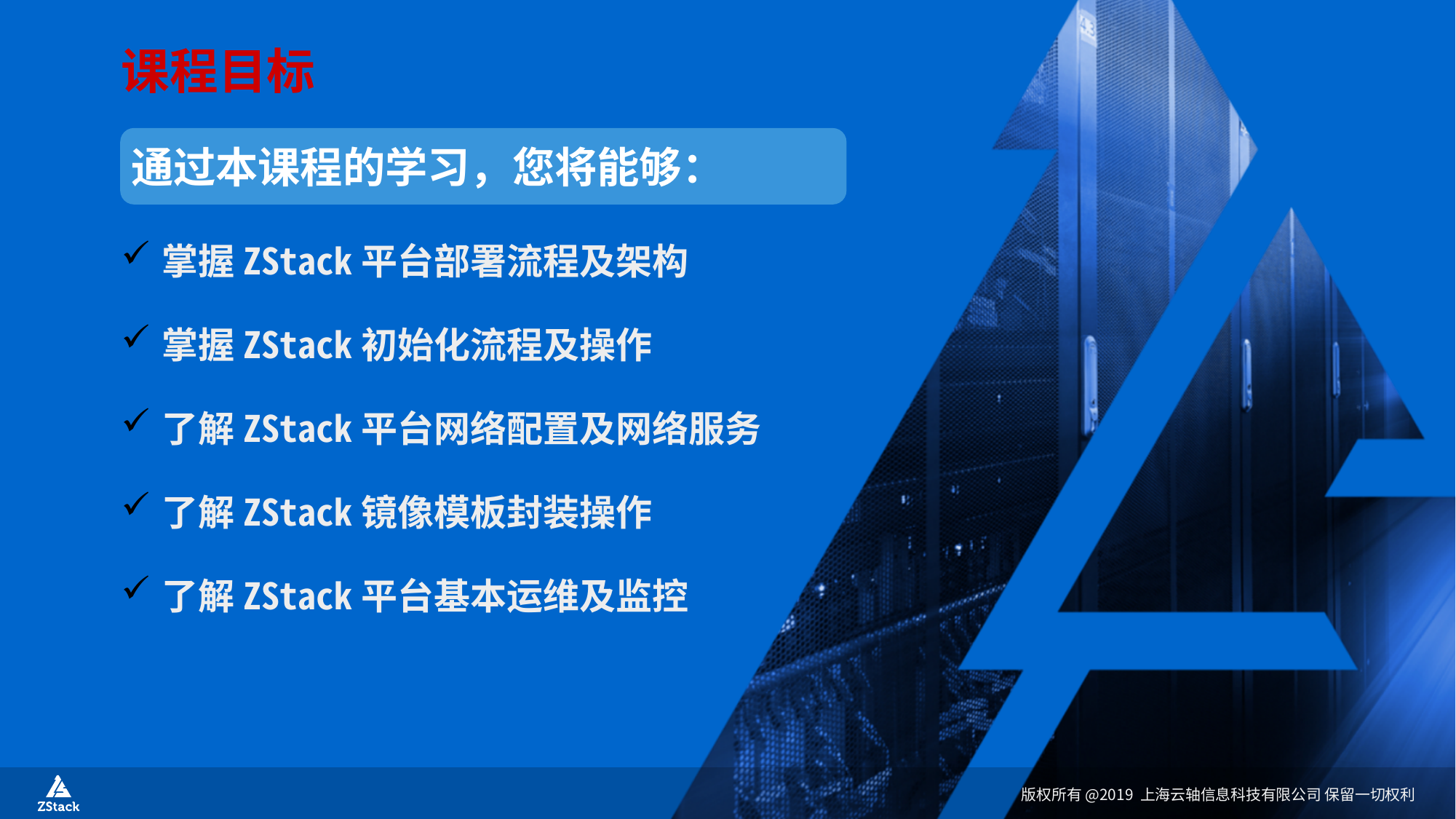

课程目标

通过本课程的学习，您将能够：
掌握ZStack平台部署流程及架构
掌握ZStack初始化流程及操作
了解ZStack平台网络配置及网络服务
了解ZStack镜像模板封装操作
了解ZStack平台基本运维及监控